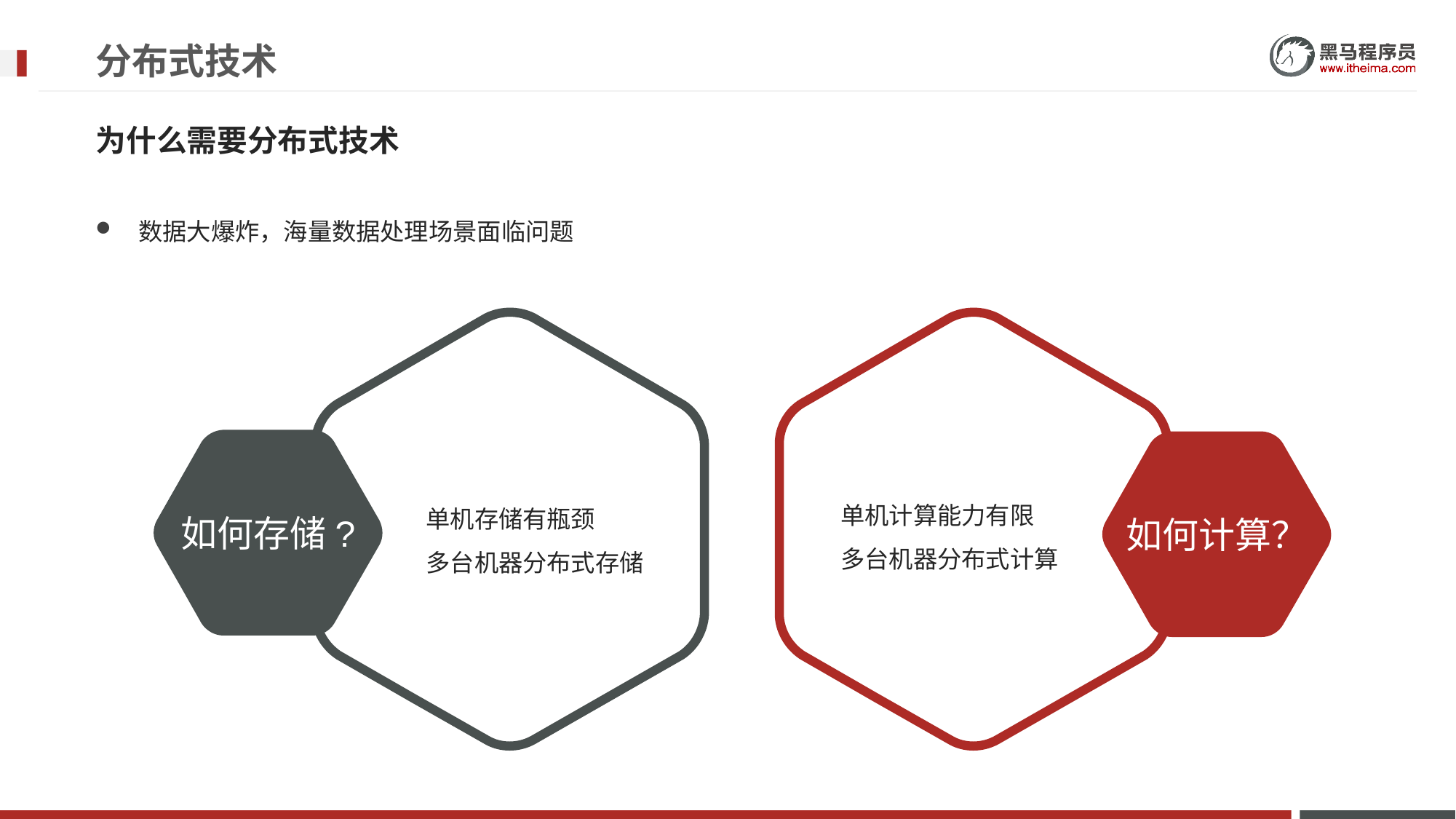

# 分布式技术
为什么需要分布式技术
数据大爆炸，海量数据处理场景面临问题

如何存储?
如何计算？
单机计算能力有限
多台机器分布式计算
单机存储有瓶颈
多台机器分布式存储